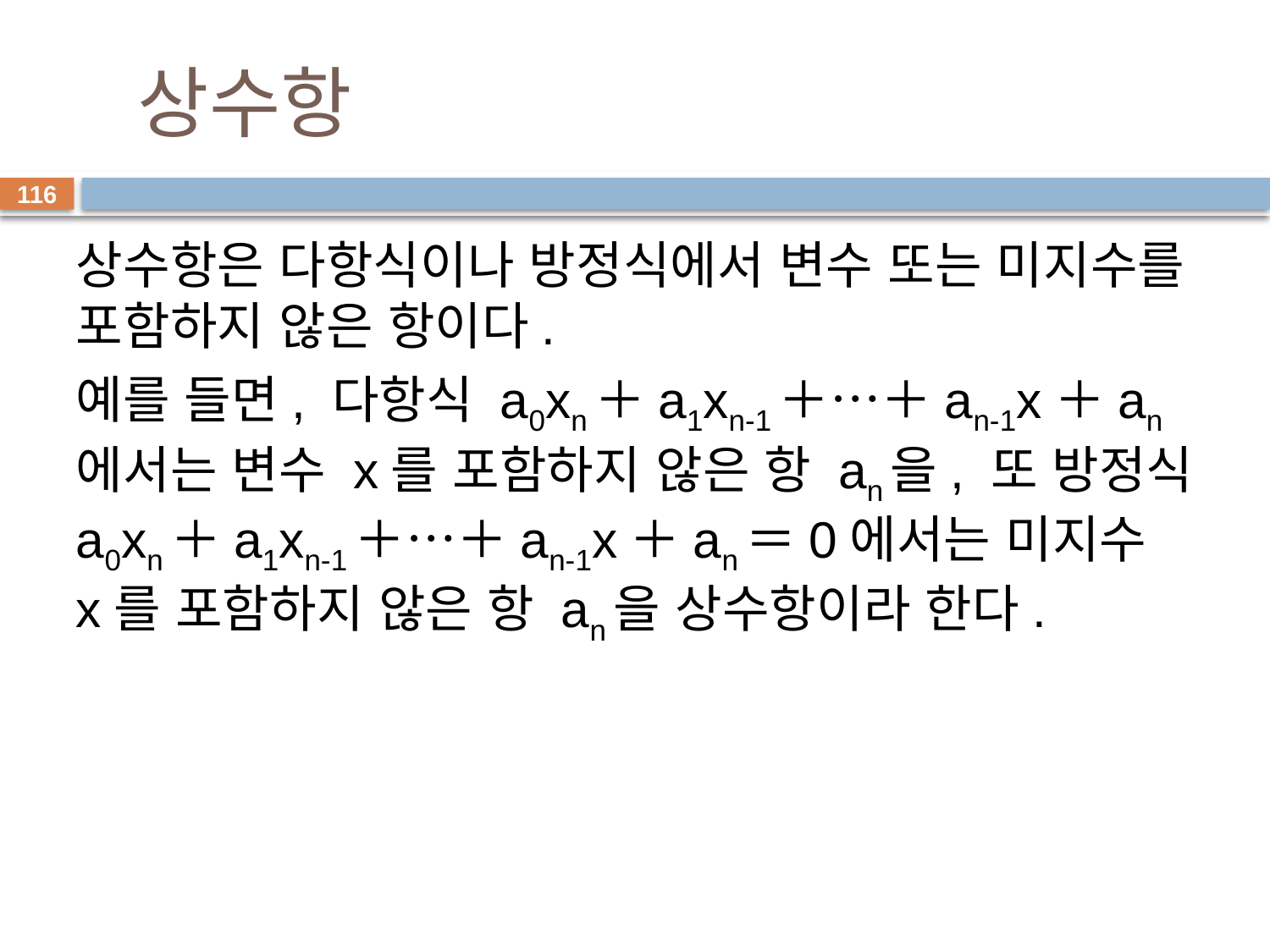

# 상수항
116
상수항은 다항식이나 방정식에서 변수 또는 미지수를 포함하지 않은 항이다.
예를 들면, 다항식 a0xn＋a1xn-1＋…＋an-1x＋an에서는 변수 x를 포함하지 않은 항 an을, 또 방정식 a0xn＋a1xn-1＋…＋an-1x＋an＝0에서는 미지수 x를 포함하지 않은 항 an을 상수항이라 한다.